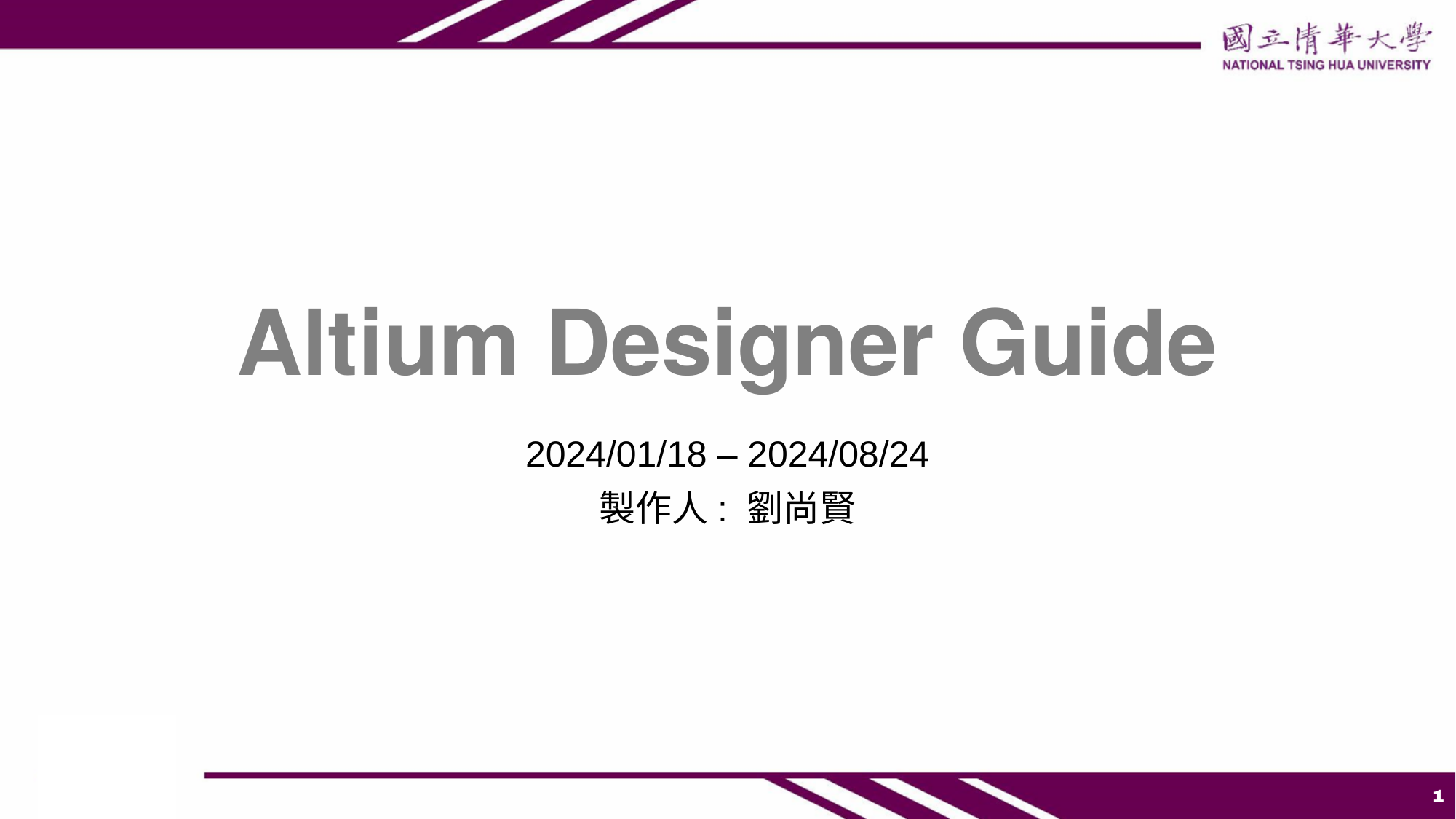

# Altium Designer Guide
2024/01/18 – 2024/08/24
製作人: 劉尚賢
1